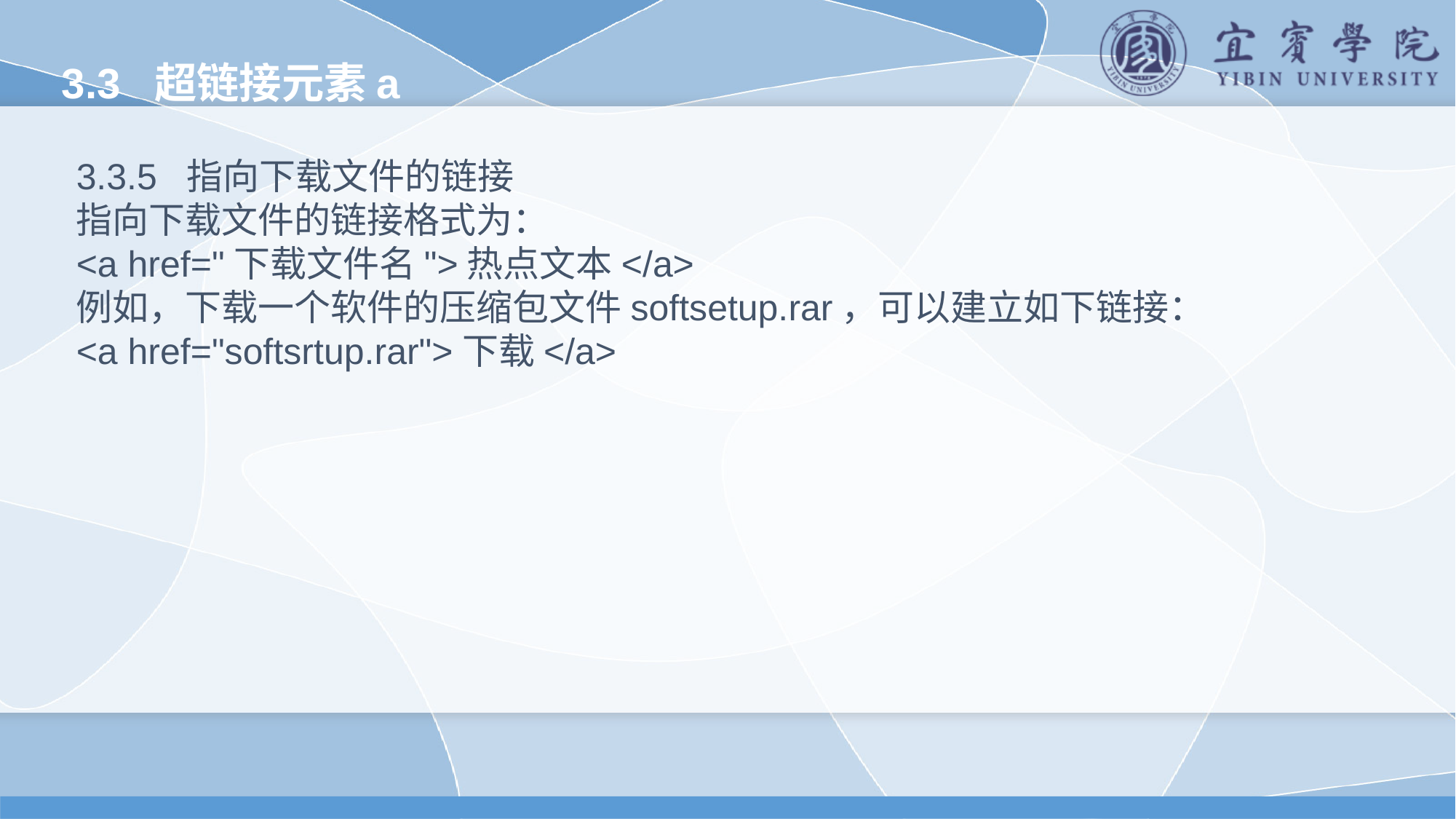

3.3  超链接元素a
3.3.5  指向下载文件的链接
指向下载文件的链接格式为：
<a href="下载文件名">热点文本</a>
例如，下载一个软件的压缩包文件softsetup.rar，可以建立如下链接：
<a href="softsrtup.rar">下载</a>